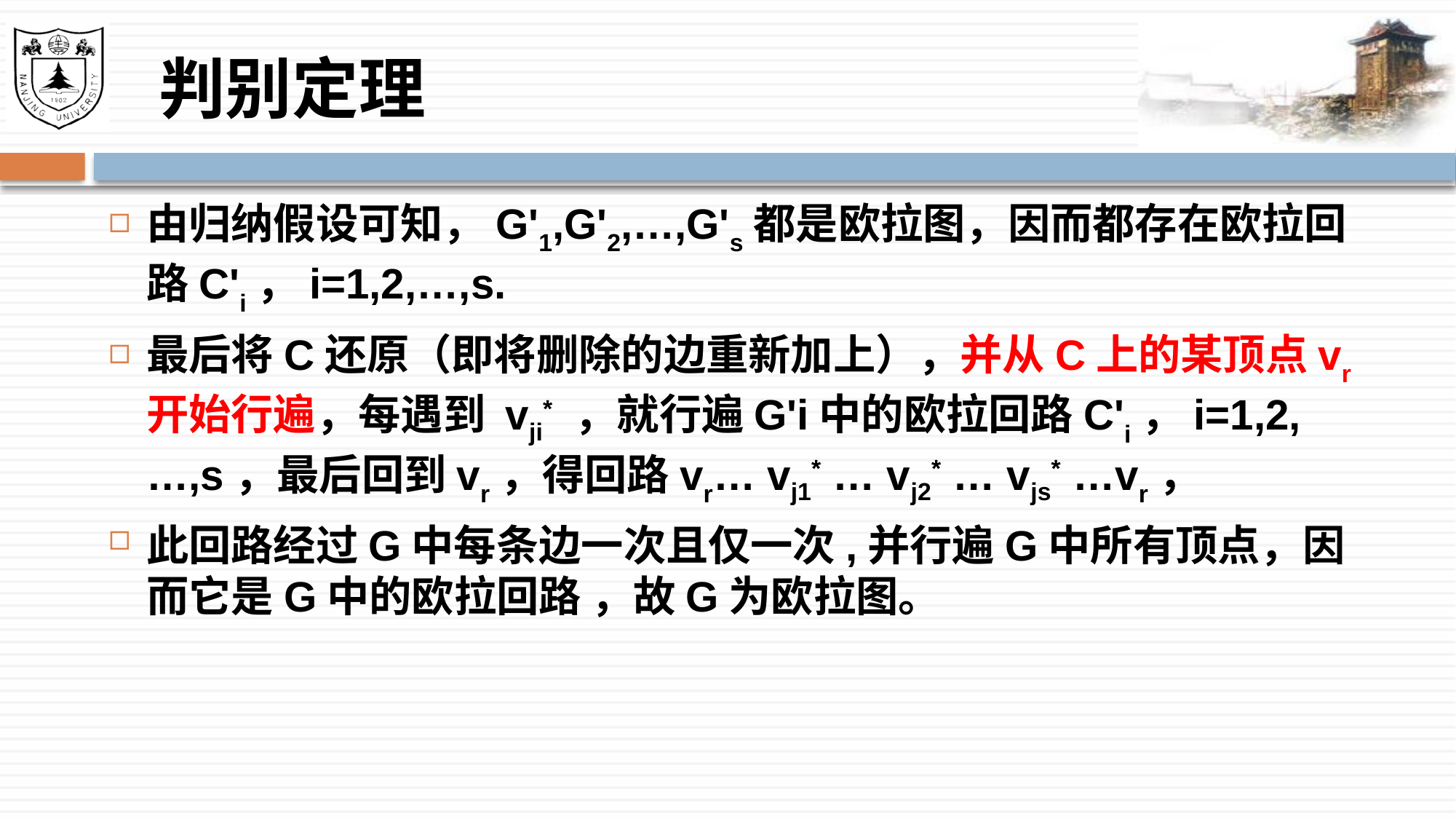

# 判别定理
由归纳假设可知，G'1,G'2,…,G's都是欧拉图，因而都存在欧拉回路C'i，i=1,2,…,s.
最后将C还原（即将删除的边重新加上），并从C上的某顶点vr开始行遍，每遇到 vji* ，就行遍G'i中的欧拉回路C'i，i=1,2,…,s，最后回到vr，得回路vr… vj1* … vj2* … vjs* …vr，
此回路经过G中每条边一次且仅一次,并行遍G中所有顶点，因而它是G中的欧拉回路 ，故G为欧拉图。